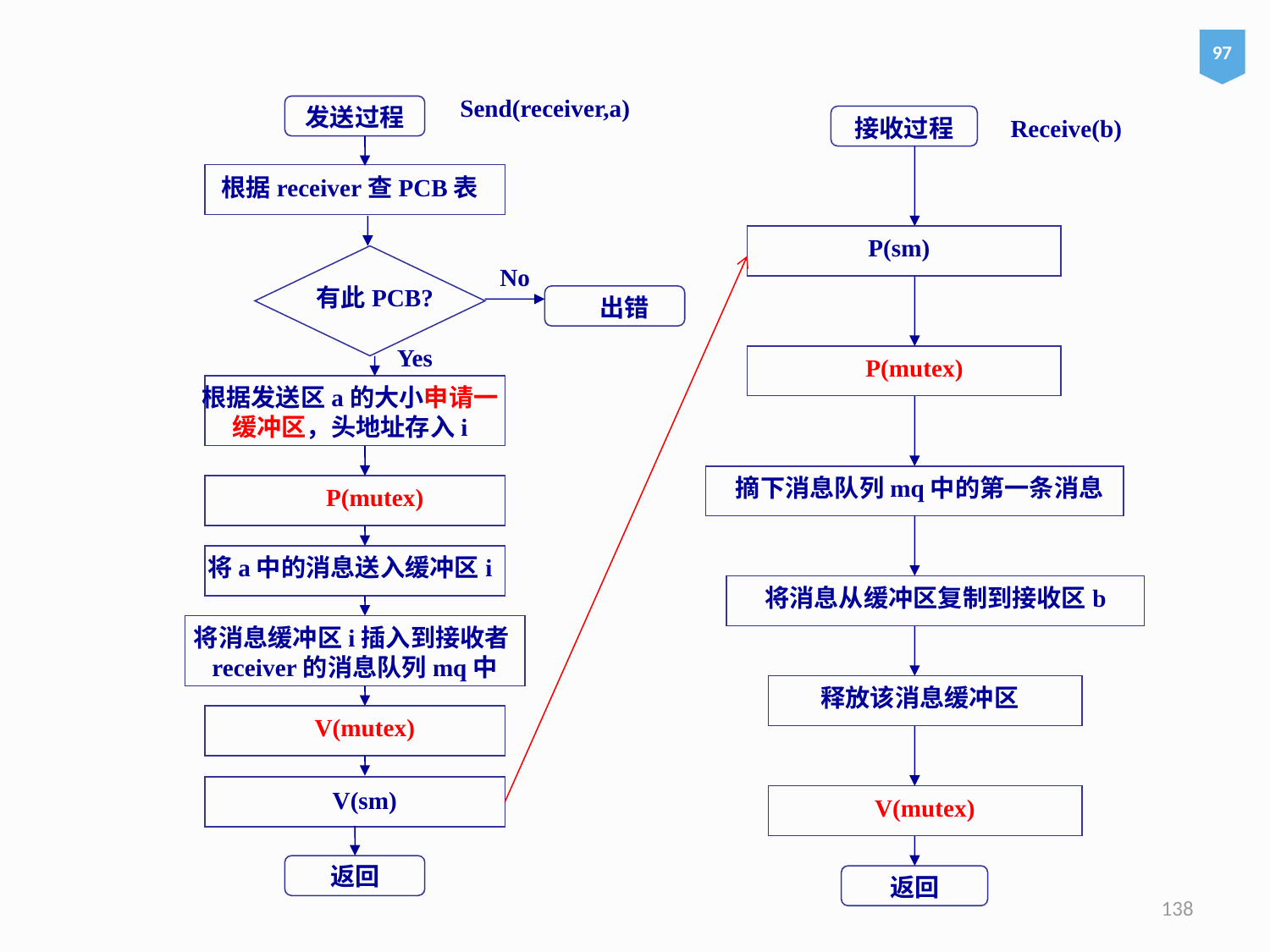

97
Send(receiver,a)
发送过程

根据receiver查PCB表

No
有此PCB?

Yes

根据发送区a的大小申请一缓冲区，头地址存入i

P(mutex)

将a中的消息送入缓冲区i

将消息缓冲区i插入到接收者receiver的消息队列mq中

V(mutex)

V(sm)

接收过程

Receive(b)

P(sm)

P(mutex)

摘下消息队列mq中的第一条消息

将消息从缓冲区复制到接收区b

释放该消息缓冲区

V(mutex)

返回

出错
返回

138